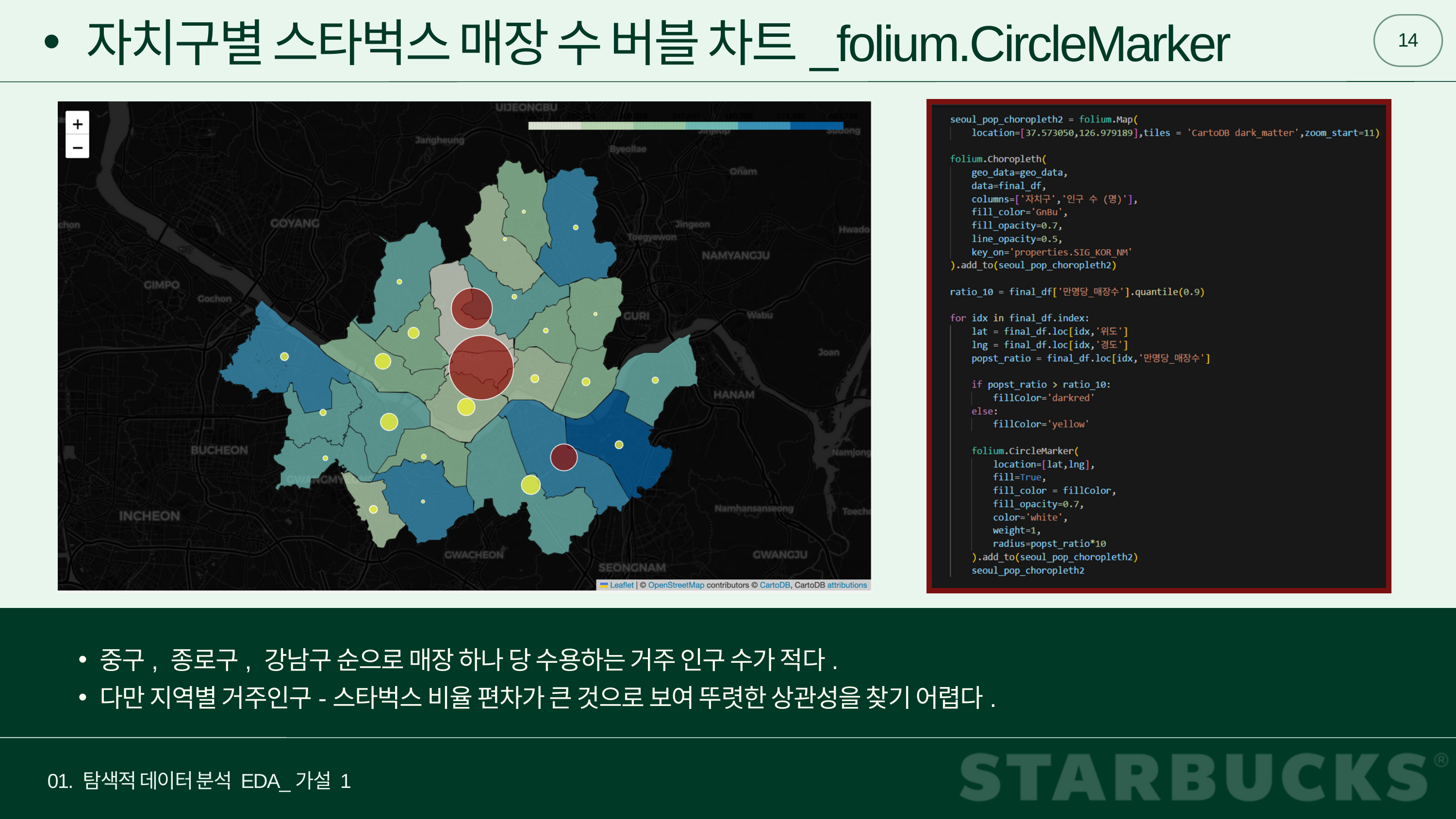

14
자치구별 스타벅스 매장 수 버블 차트_folium.CircleMarker

중구, 종로구, 강남구 순으로 매장 하나 당 수용하는 거주 인구 수가 적다.
다만 지역별 거주인구-스타벅스 비율 편차가 큰 것으로 보여 뚜렷한 상관성을 찾기 어렵다.

01. 탐색적 데이터 분석 EDA_가설 1